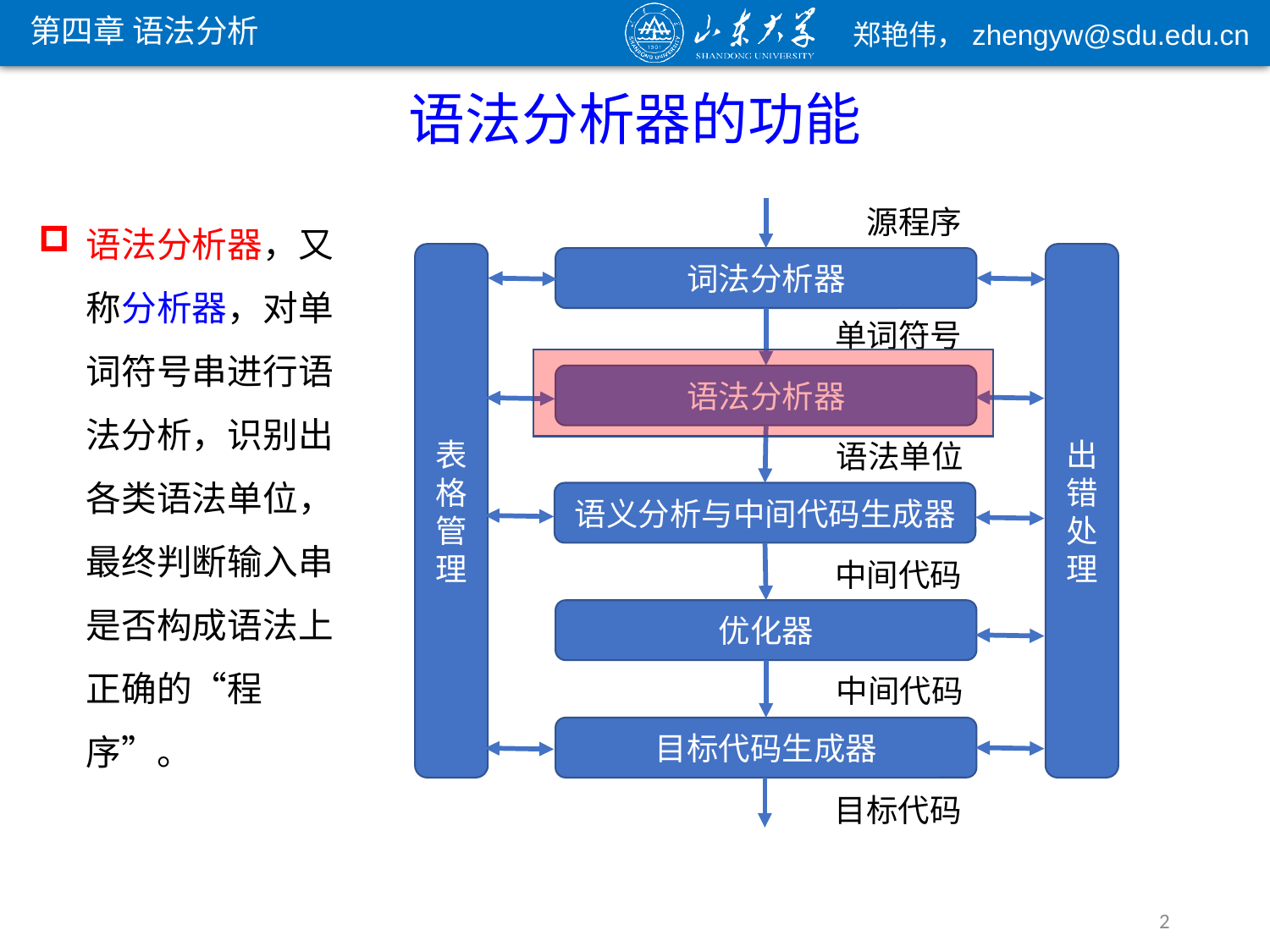

第四章 语法分析
语法分析器的功能
语法分析器，又称分析器，对单词符号串进行语法分析，识别出各类语法单位，最终判断输入串是否构成语法上正确的“程序”。
源程序
表格管理
出错处理
词法分析器
单词符号
语法分析器
语法单位
语义分析与中间代码生成器
中间代码
优化器
中间代码
目标代码生成器
目标代码

2